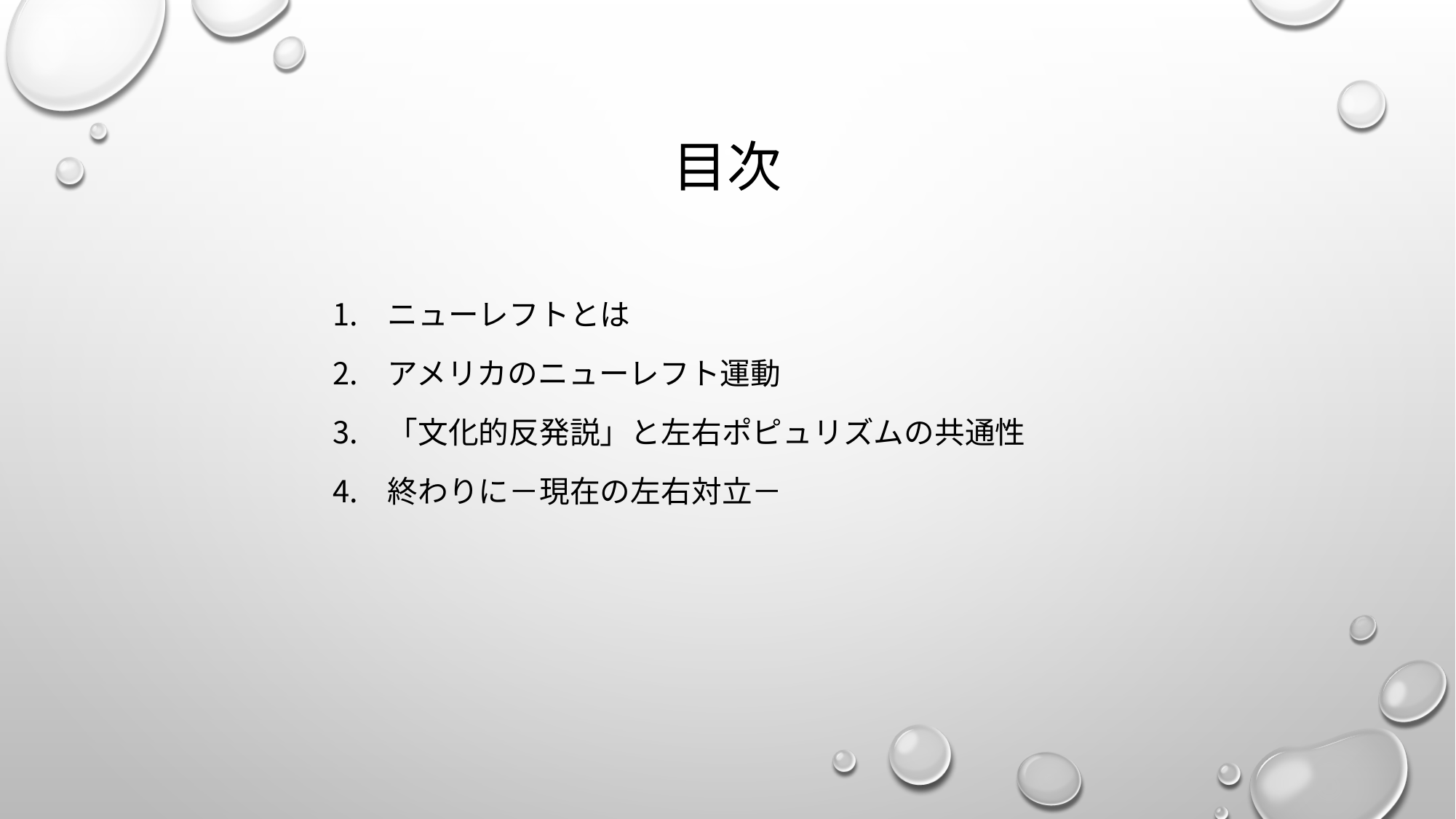

# 目次
ニューレフトとは
アメリカのニューレフト運動
「文化的反発説」と左右ポピュリズムの共通性
終わりに－現在の左右対立－